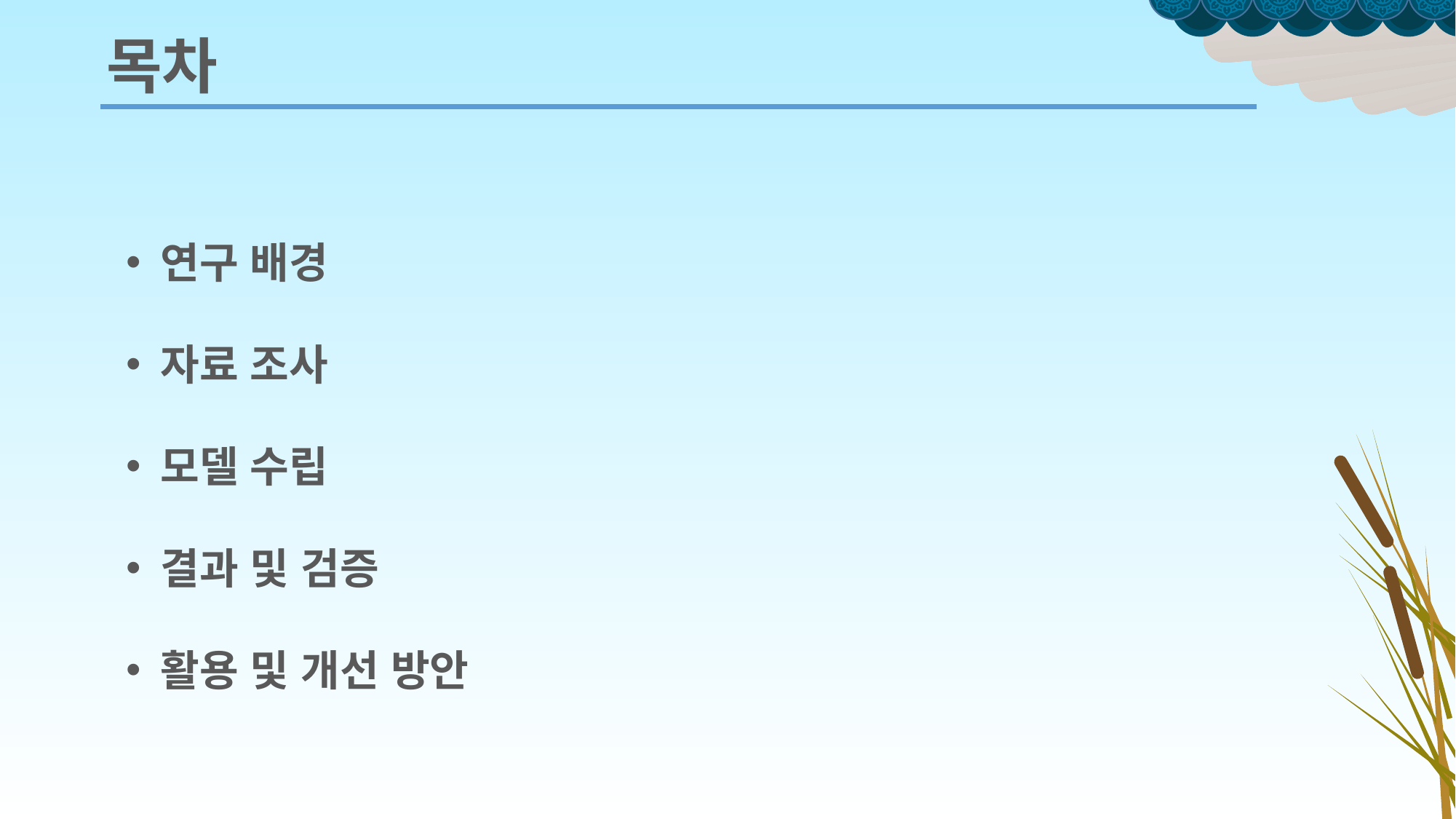

목차
연구 배경
자료 조사
모델 수립
결과 및 검증
활용 및 개선 방안